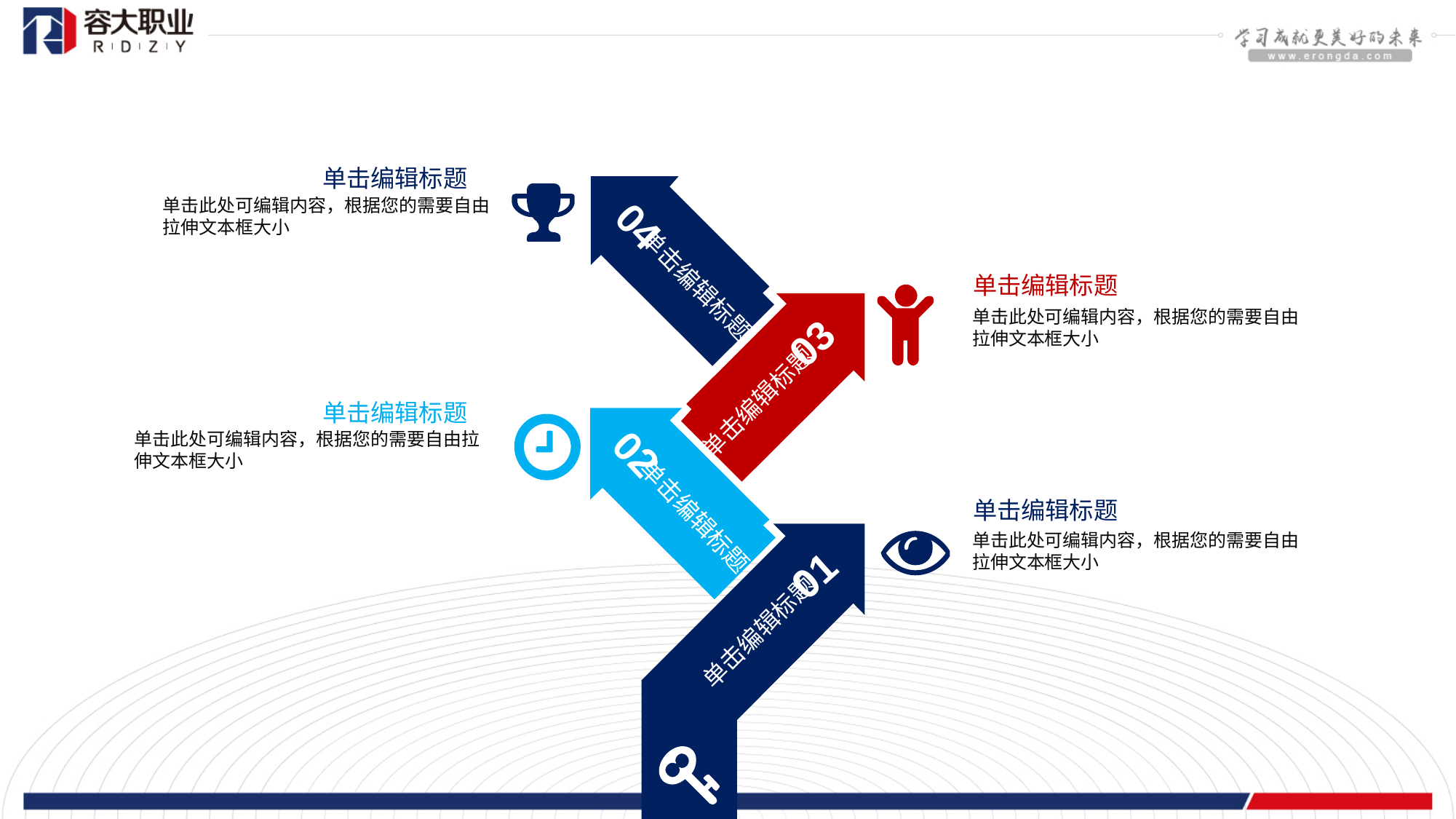

单击编辑标题

单击此处可编辑内容，根据您的需要自由拉伸文本框大小
04
单击编辑标题
单击编辑标题

单击此处可编辑内容，根据您的需要自由拉伸文本框大小
03
单击编辑标题
单击编辑标题

单击此处可编辑内容，根据您的需要自由拉伸文本框大小
02
单击编辑标题
单击编辑标题

单击此处可编辑内容，根据您的需要自由拉伸文本框大小

01
单击编辑标题